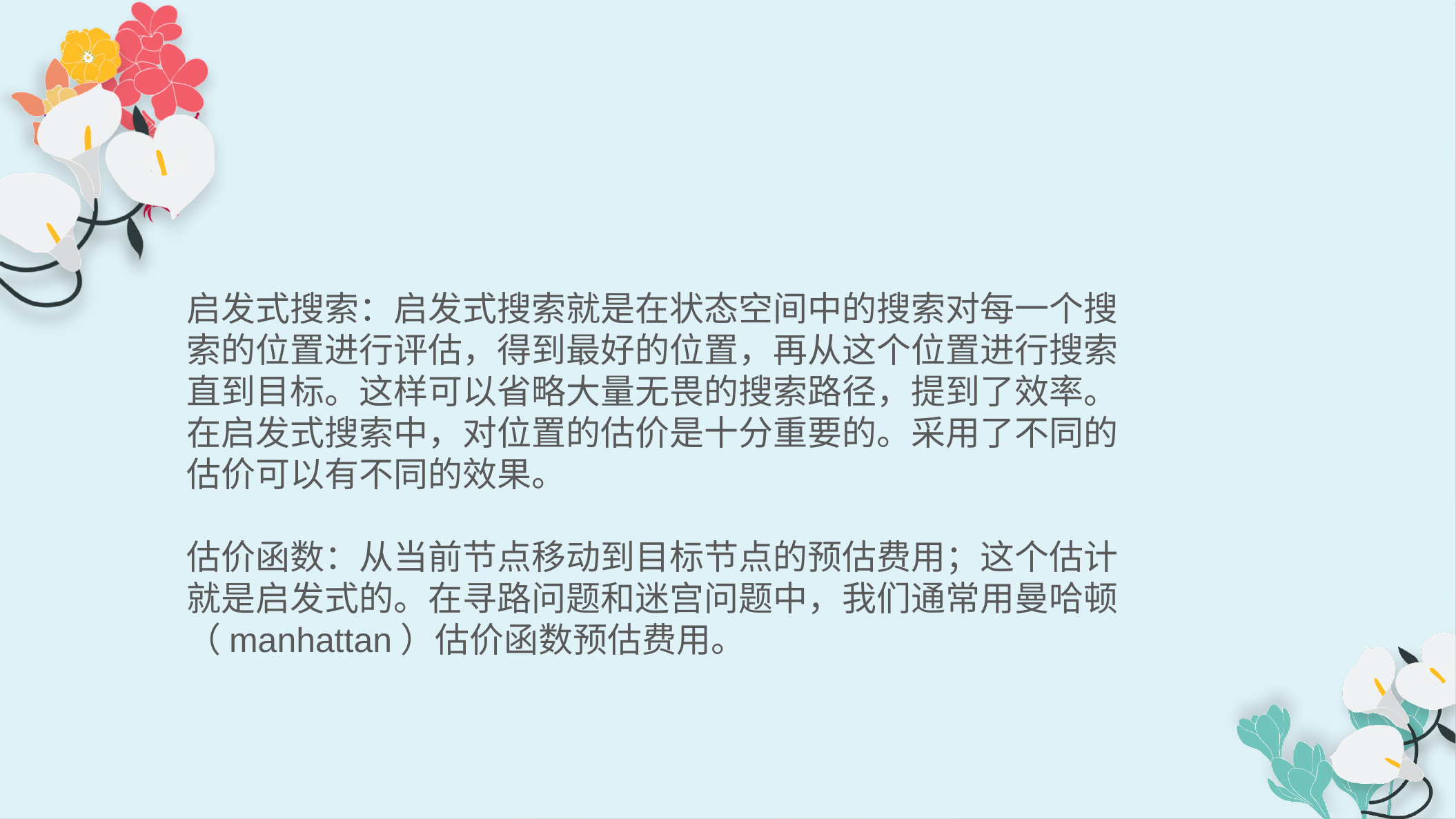

启发式搜索：启发式搜索就是在状态空间中的搜索对每一个搜索的位置进行评估，得到最好的位置，再从这个位置进行搜索直到目标。这样可以省略大量无畏的搜索路径，提到了效率。在启发式搜索中，对位置的估价是十分重要的。采用了不同的估价可以有不同的效果。

估价函数：从当前节点移动到目标节点的预估费用；这个估计就是启发式的。在寻路问题和迷宫问题中，我们通常用曼哈顿（manhattan）估价函数预估费用。